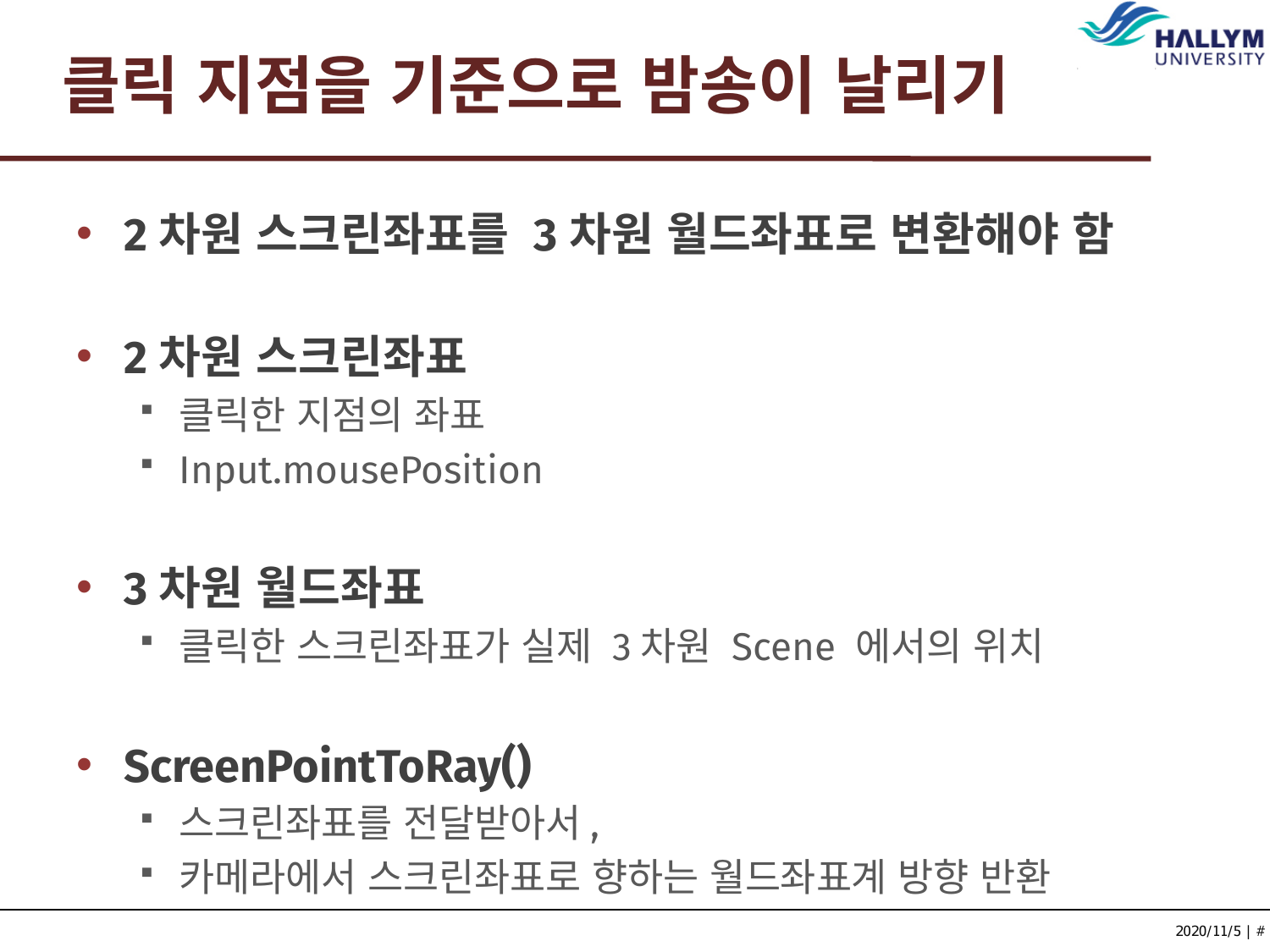

# 클릭 지점을 기준으로 밤송이 날리기
2차원 스크린좌표를 3차원 월드좌표로 변환해야 함

2차원 스크린좌표
클릭한 지점의 좌표
Input.mousePosition

3차원 월드좌표
클릭한 스크린좌표가 실제 3차원 Scene 에서의 위치

ScreenPointToRay()
스크린좌표를 전달받아서,
카메라에서 스크린좌표로 향하는 월드좌표계 방향 반환